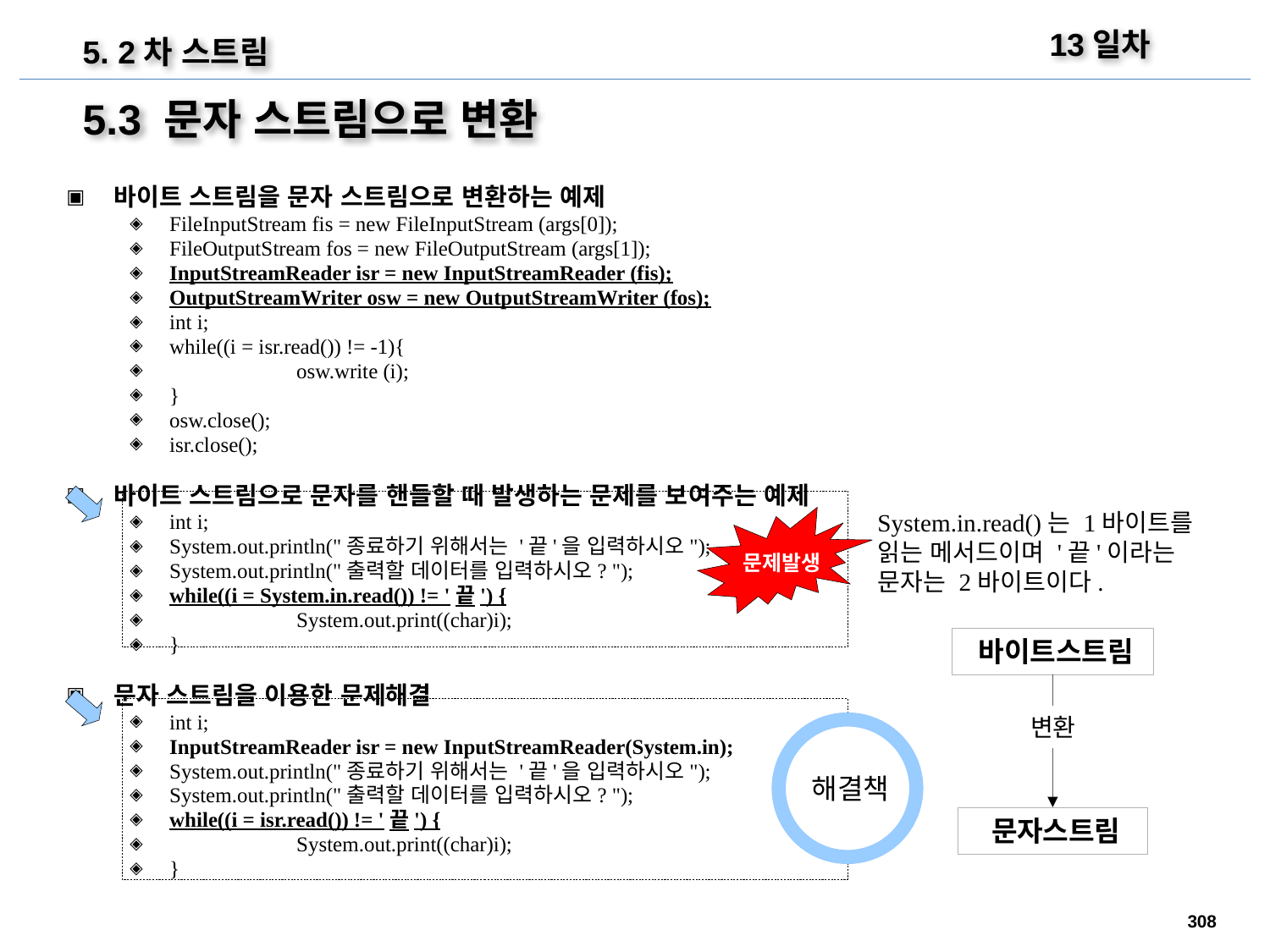

13일차
5. 2차 스트림
5.3 문자 스트림으로 변환
바이트 스트림을 문자 스트림으로 변환하는 예제
FileInputStream fis = new FileInputStream (args[0]);
FileOutputStream fos = new FileOutputStream (args[1]);
InputStreamReader isr = new InputStreamReader (fis);
OutputStreamWriter osw = new OutputStreamWriter (fos);
int i;
while((i = isr.read()) != -1){
	osw.write (i);
}
osw.close();
isr.close();

바이트 스트림으로 문자를 핸들할 때 발생하는 문제를 보여주는 예제
int i;
System.out.println("종료하기 위해서는 '끝'을 입력하시오");
System.out.println("출력할 데이터를 입력하시오? ");
while((i = System.in.read()) != '끝') {
	System.out.print((char)i);
}

문자 스트림을 이용한 문제해결
int i;
InputStreamReader isr = new InputStreamReader(System.in);
System.out.println("종료하기 위해서는 '끝'을 입력하시오");
System.out.println("출력할 데이터를 입력하시오? ");
while((i = isr.read()) != '끝') {
	System.out.print((char)i);
}

System.in.read()는 1바이트를 읽는 메서드이며 '끝'이라는 문자는 2바이트이다.
문제발생
바이트스트림

변환
해결책
문자스트림